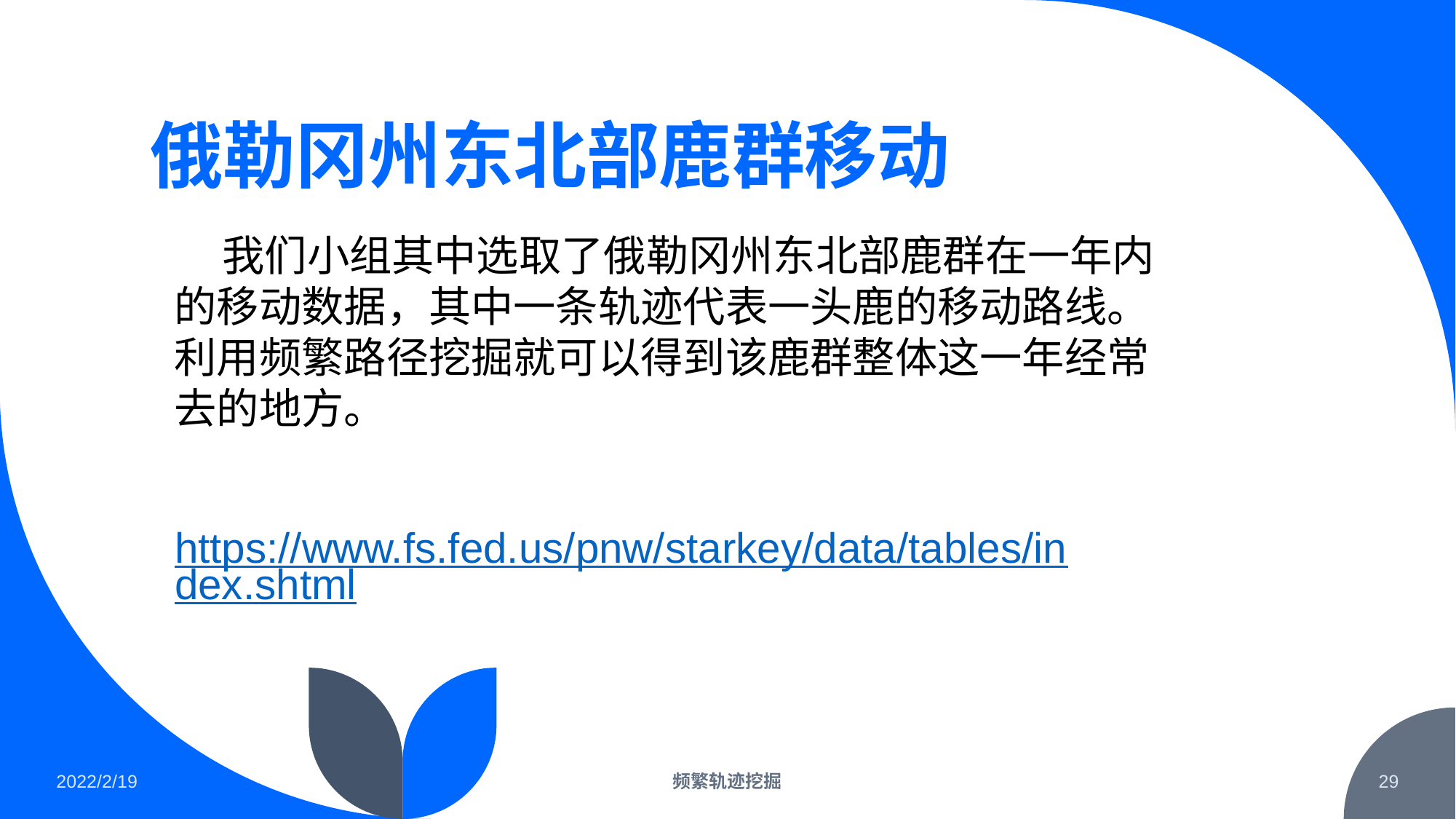

# 俄勒冈州东北部鹿群移动
    我们小组其中选取了俄勒冈州东北部鹿群在一年内的移动数据，其中一条轨迹代表一头鹿的移动路线。利用频繁路径挖掘就可以得到该鹿群整体这一年经常去的地方。
https://www.fs.fed.us/pnw/starkey/data/tables/index.shtml
2022/2/19
频繁轨迹挖掘
29